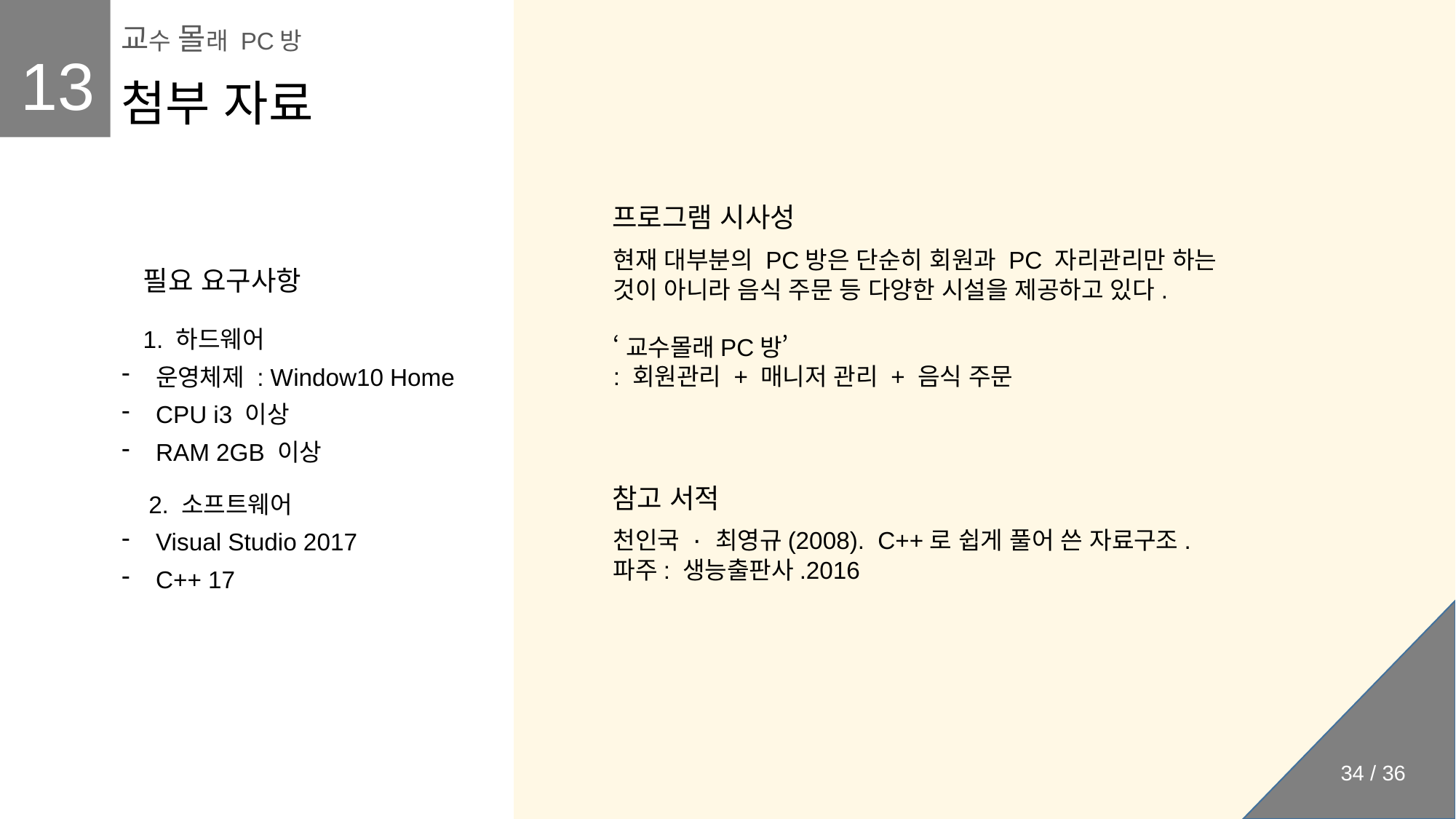

교수 몰래 PC방
13
첨부 자료
프로그램 시사성
현재 대부분의 PC방은 단순히 회원과 PC 자리관리만 하는 것이 아니라 음식 주문 등 다양한 시설을 제공하고 있다.

‘교수몰래PC방’
: 회원관리 + 매니저 관리 + 음식 주문
필요 요구사항

1. 하드웨어
운영체제 : Window10 Home
CPU i3 이상
RAM 2GB 이상

    2. 소프트웨어
Visual Studio 2017
C++ 17
참고 서적
천인국 · 최영규(2008).  C++로 쉽게 풀어 쓴 자료구조. 파주: 생능출판사.2016

34 / 36